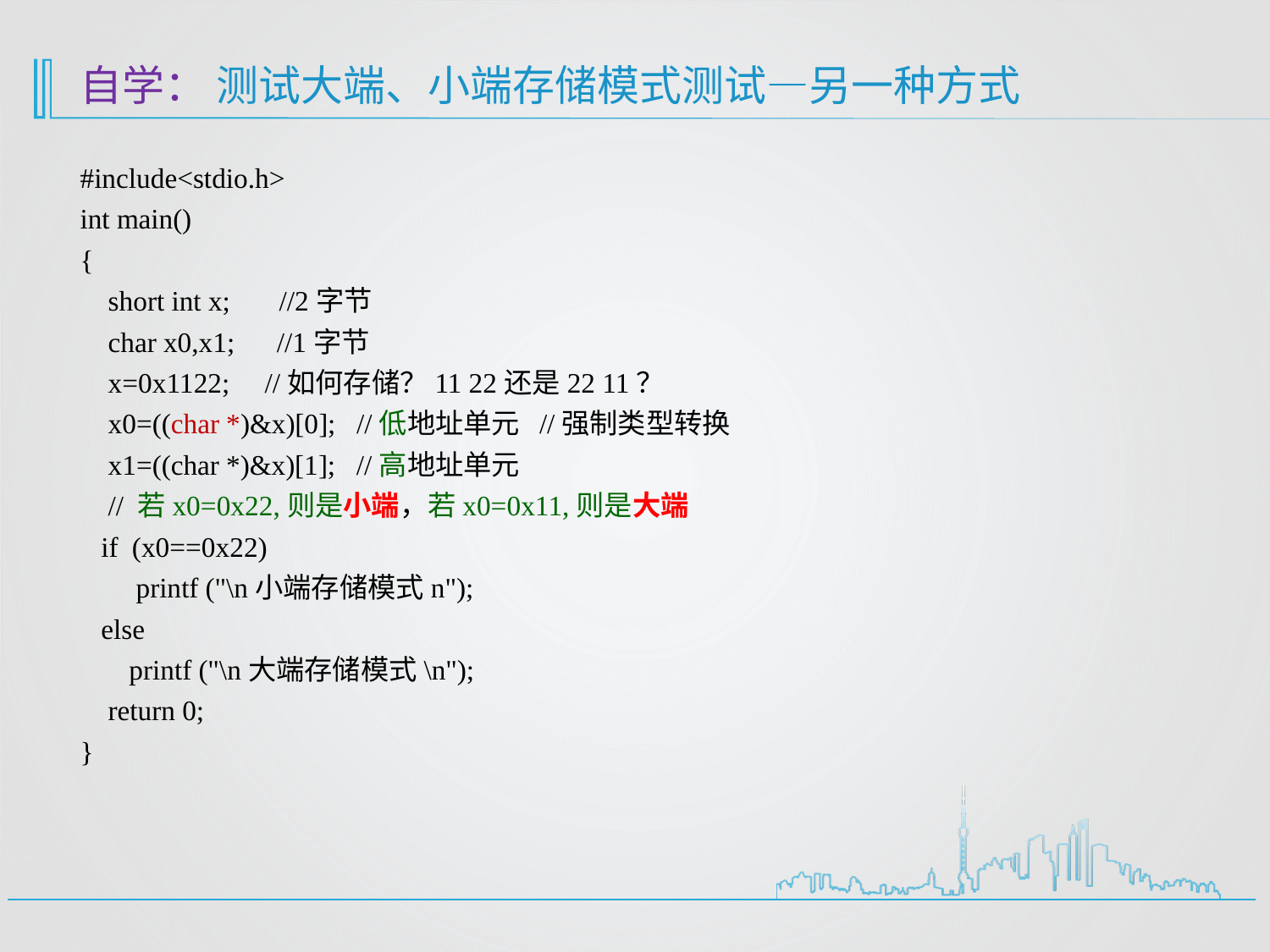

# 自学： 测试大端、小端存储模式测试—另一种方式
#include<stdio.h>
int main()
{
    short int x;       //2字节
    char x0,x1;      //1字节
    x=0x1122;     //如何存储？11 22还是22 11？
    x0=((char *)&x)[0];   //低地址单元  //强制类型转换
    x1=((char *)&x)[1];   //高地址单元
    // 若x0=0x22,则是小端，若x0=0x11,则是大端
   if  (x0==0x22)
        printf ("\n小端存储模式n");
   else
       printf ("\n大端存储模式\n");
    return 0;
}